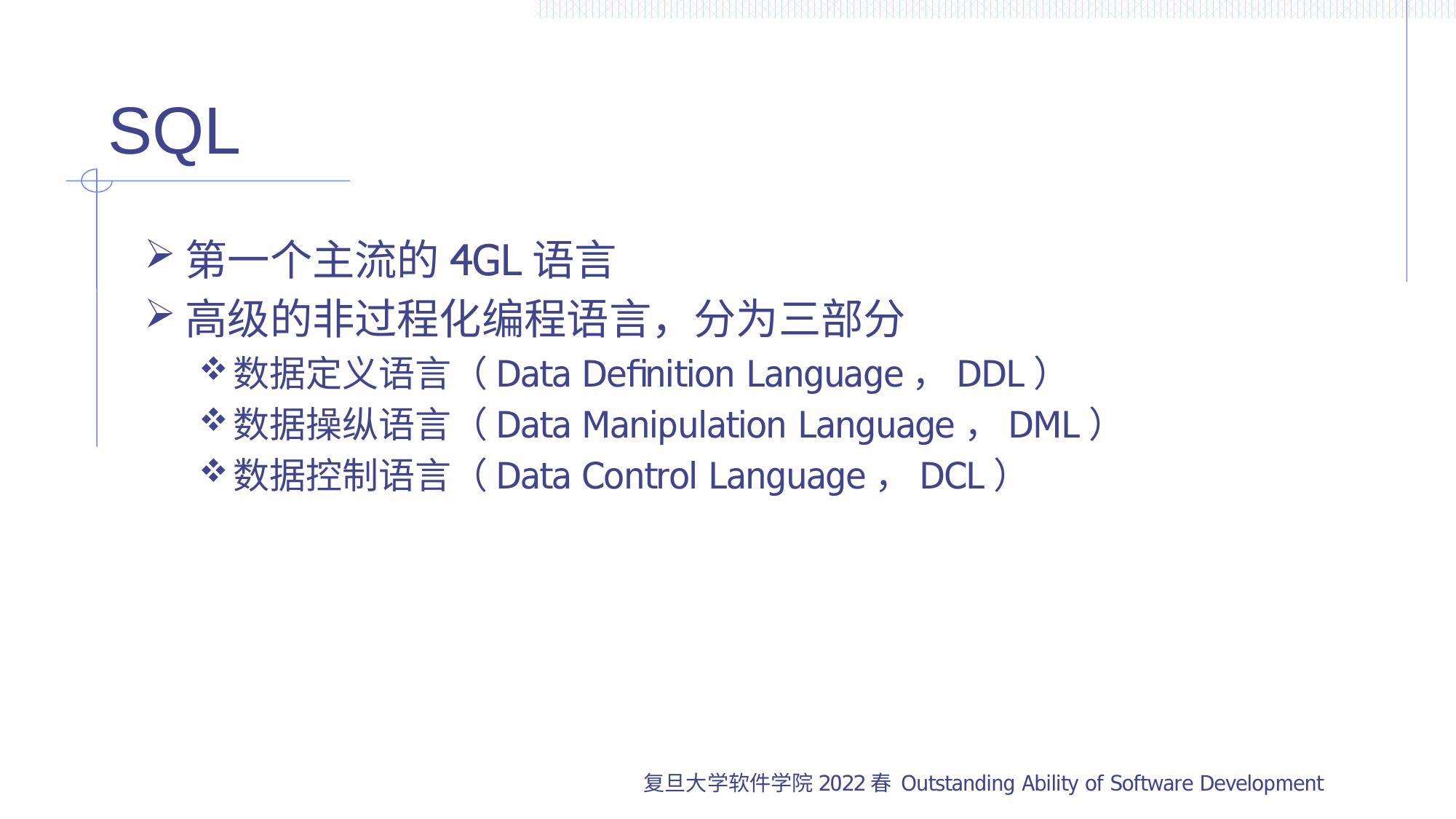

# SQL
第一个主流的4GL语言
高级的非过程化编程语言，分为三部分
数据定义语言（Data Definition Language，DDL）
数据操纵语言（Data Manipulation Language，DML）
数据控制语言（Data Control Language，DCL）